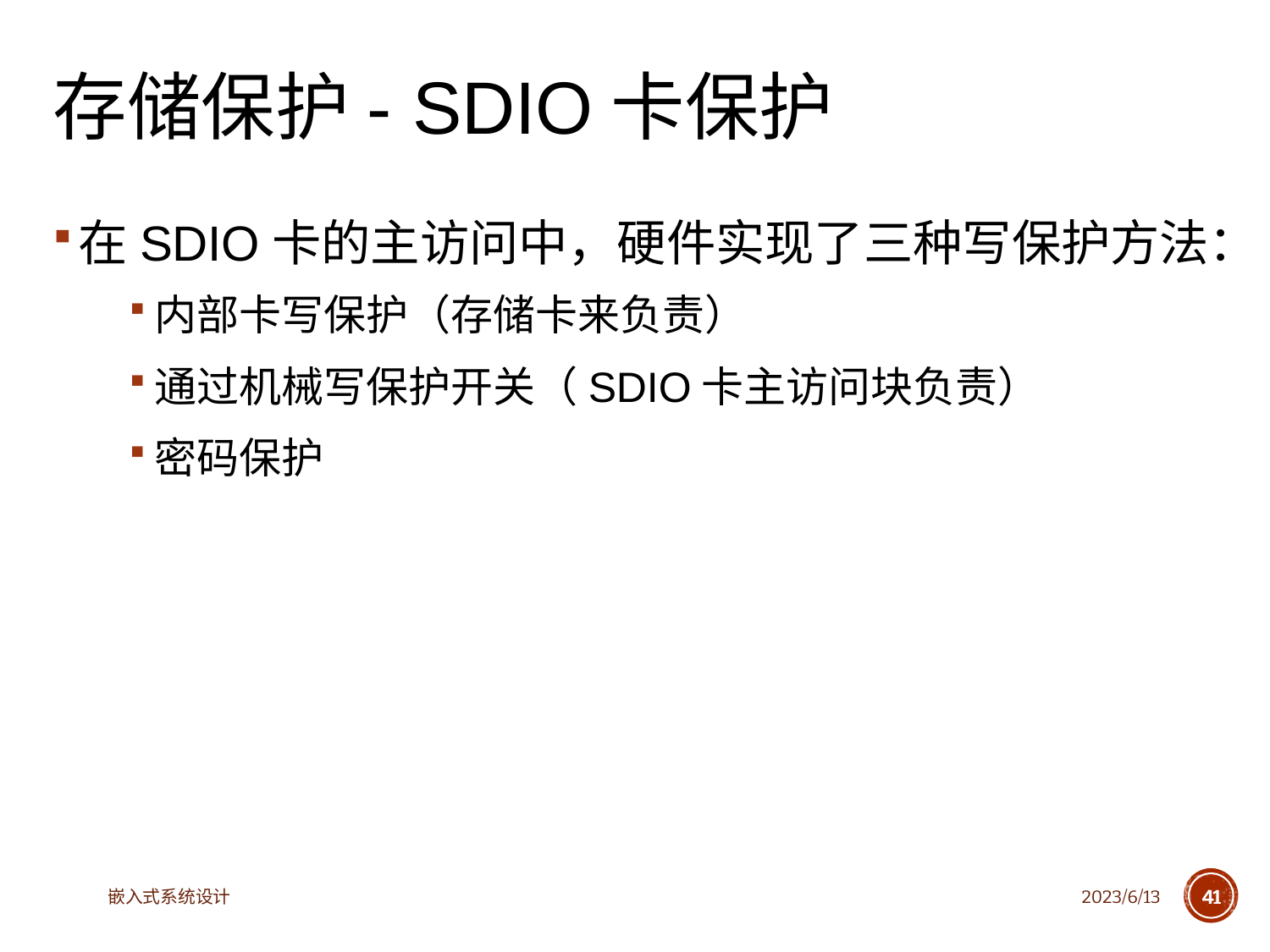

# 存储保护- SDIO卡保护
在SDIO卡的主访问中，硬件实现了三种写保护方法：
内部卡写保护（存储卡来负责）
通过机械写保护开关（SDIO卡主访问块负责）
密码保护
嵌入式系统设计
2023/6/13
41